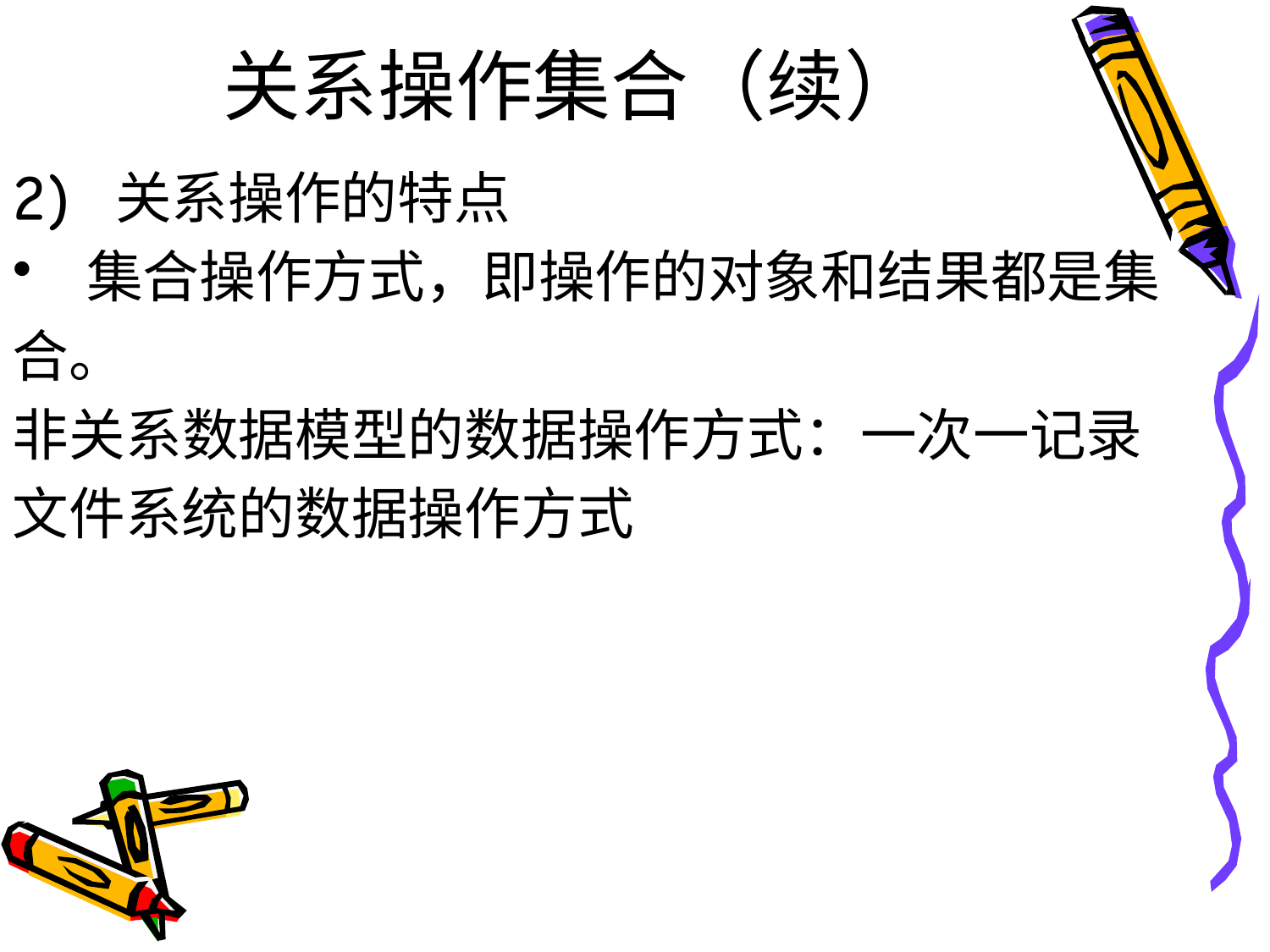

# 关系操作集合（续）
2)  关系操作的特点
 集合操作方式，即操作的对象和结果都是集
合。
非关系数据模型的数据操作方式：一次一记录
文件系统的数据操作方式